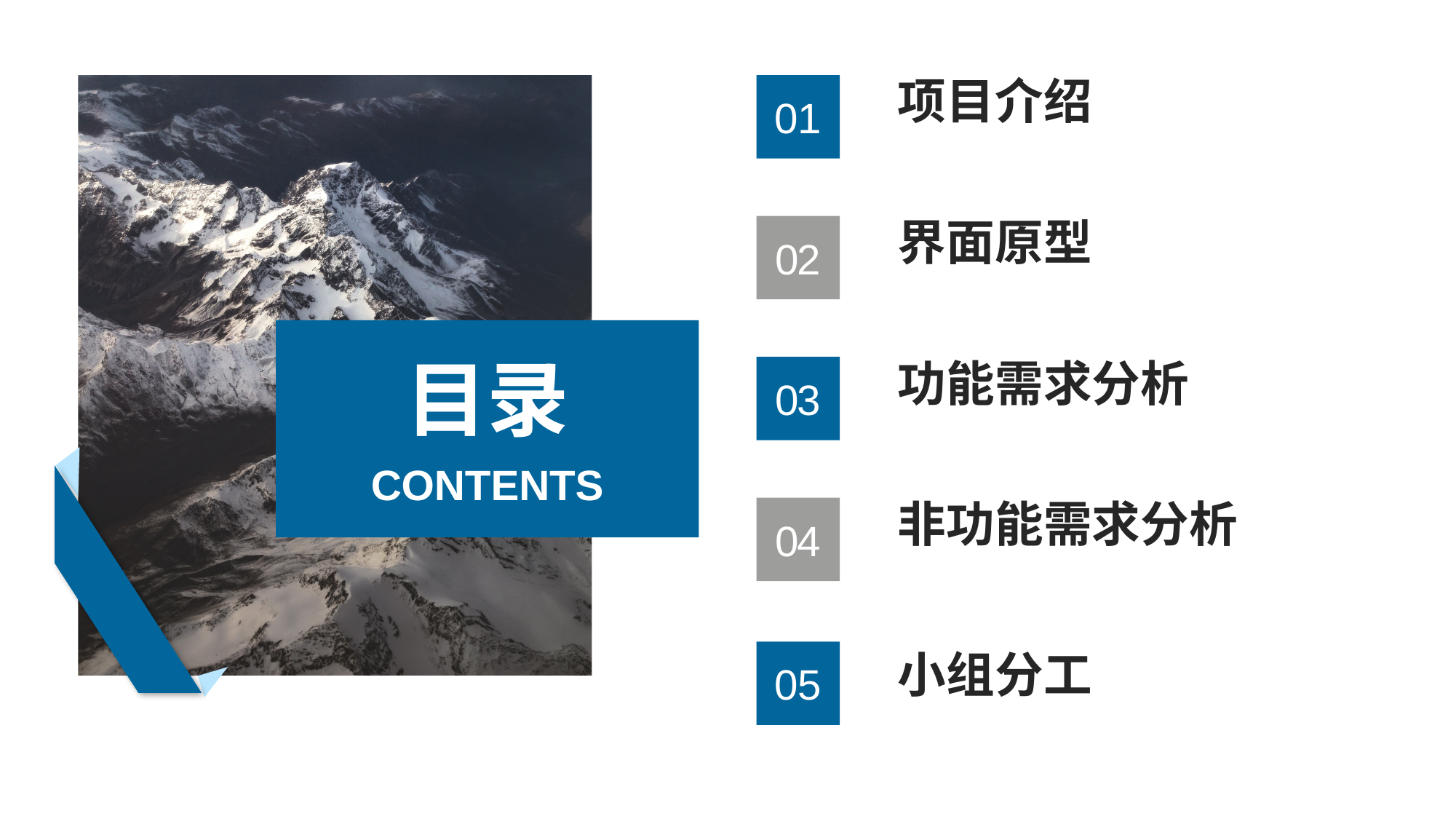

项目介绍

01
界面原型

02
功能需求分析

03
非功能需求分析

04

目录
CONTENTS

小组分工
05